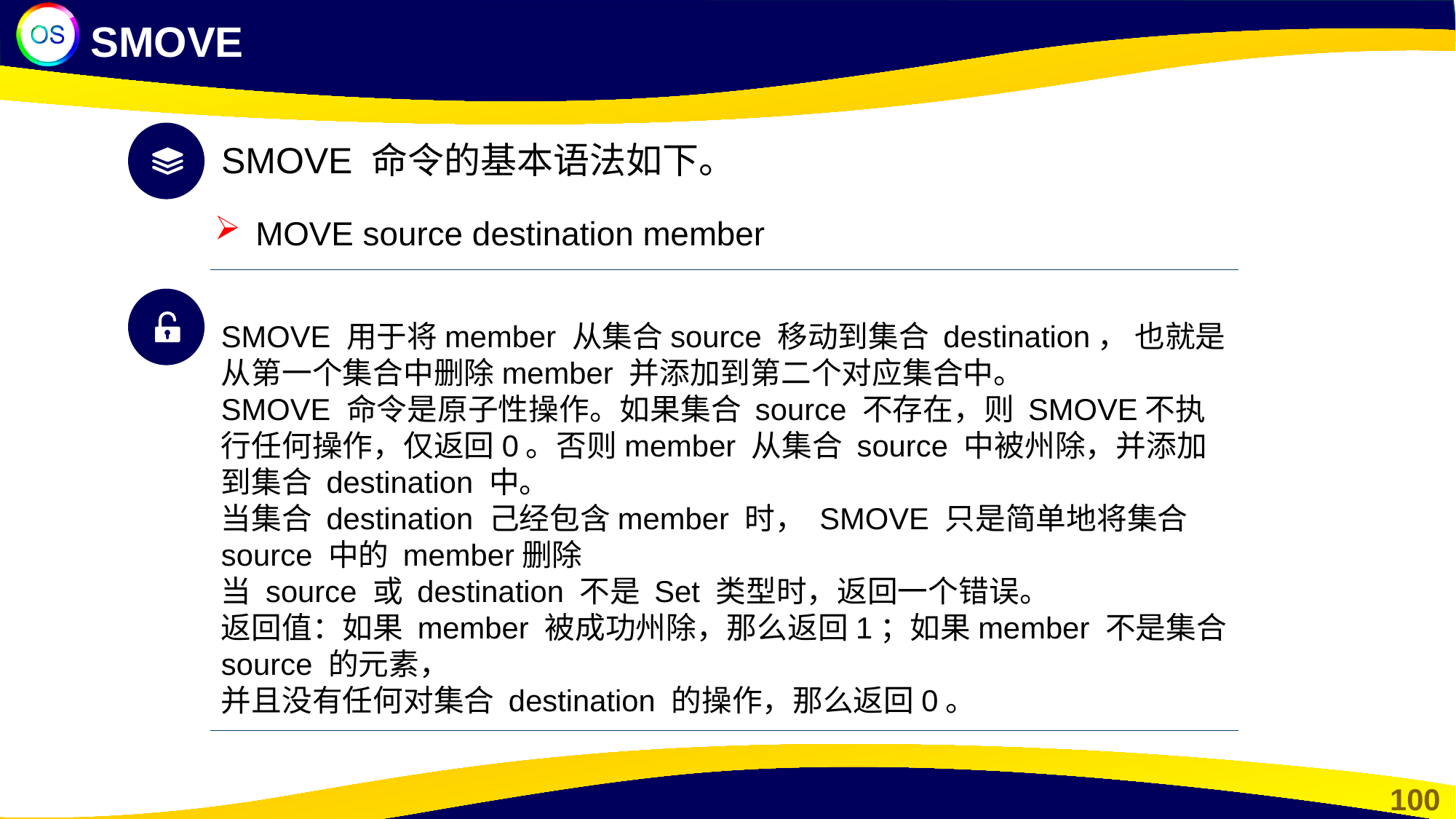

SMOVE

SMOVE 命令的基本语法如下。

MOVE source destination member

SMOVE 用于将member 从集合source 移动到集合 destination， 也就是从第一个集合中删除member 并添加到第二个对应集合中。
SMOVE 命令是原子性操作。如果集合 source 不存在，则 SMOVE不执行任何操作，仅返回0。否则member 从集合 source 中被州除，并添加到集合 destination 中。
当集合 destination 己经包含member 时， SMOVE 只是简单地将集合 source 中的 member删除
当 source 或 destination 不是 Set 类型时，返回一个错误。
返回值：如果 member 被成功州除，那么返回1；如果member 不是集合source 的元素，
并且没有任何对集合 destination 的操作，那么返回0。